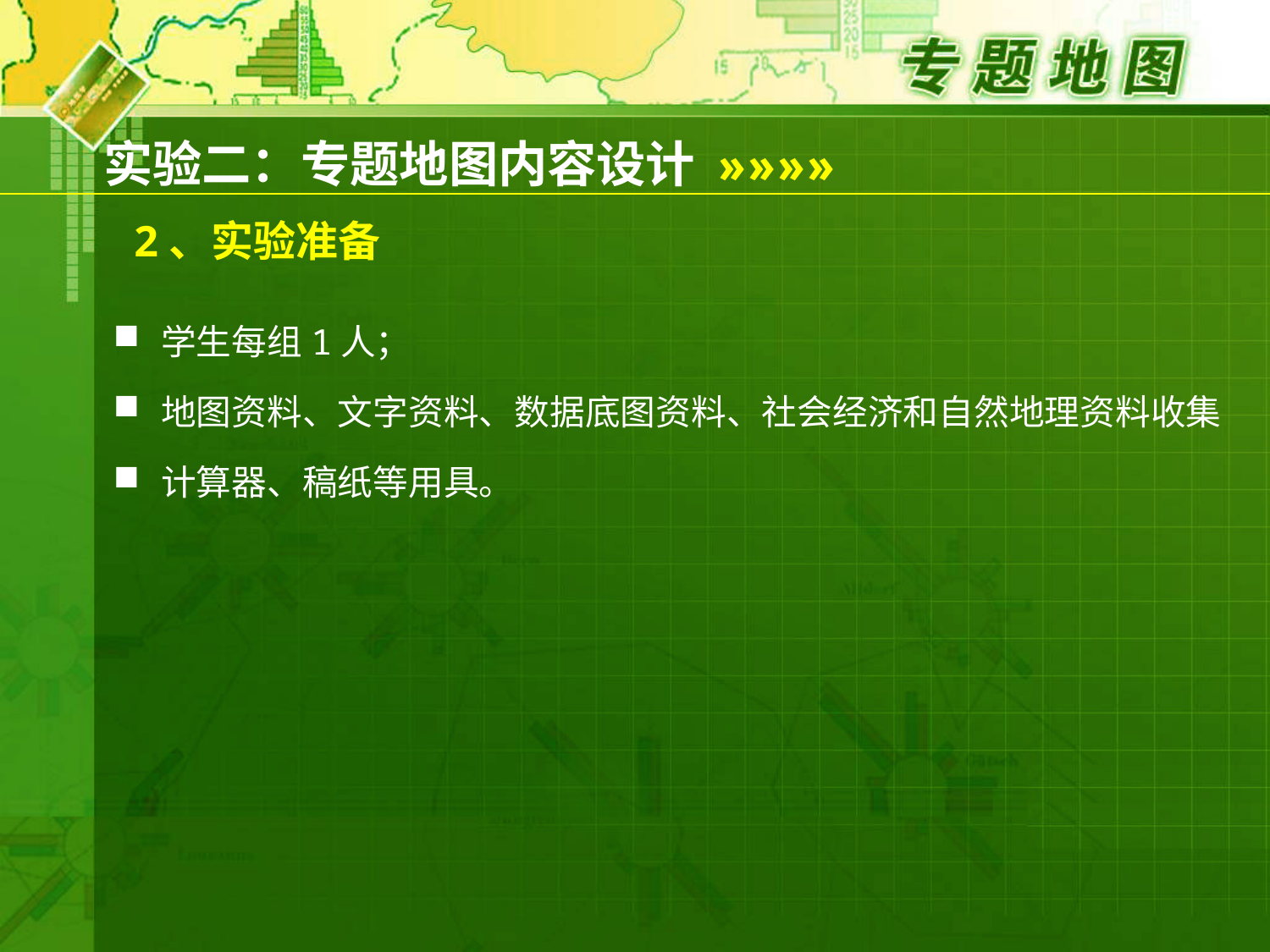

实验二：专题地图内容设计
»»»»
# 2、实验准备
学生每组1人；
地图资料、文字资料、数据底图资料、社会经济和自然地理资料收集
计算器、稿纸等用具。